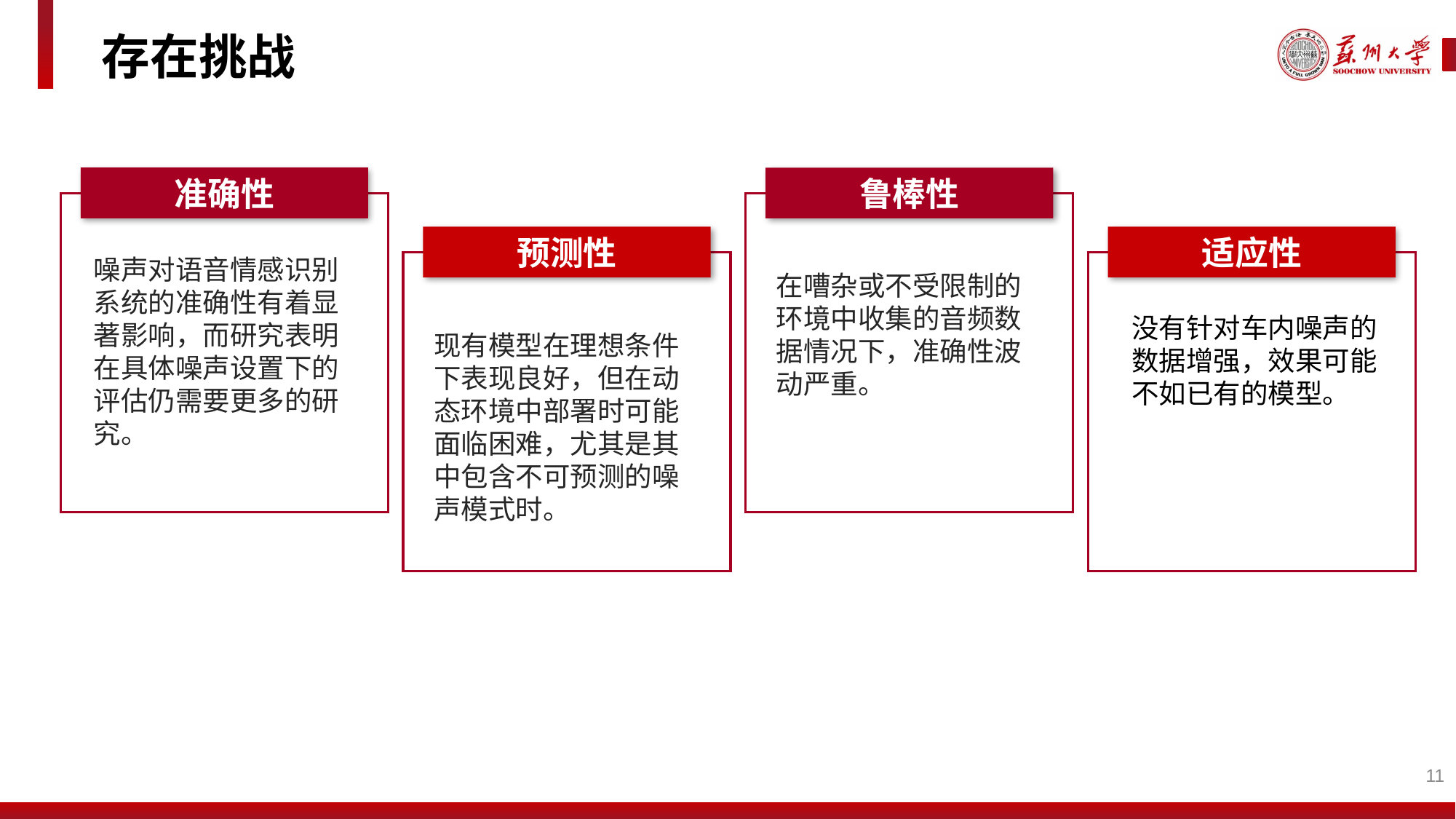

存在挑战
准确性

噪声对语音情感识别系统的准确性有着显著影响，而研究表明在具体噪声设置下的评估仍需要更多的研究。
鲁棒性

在嘈杂或不受限制的环境中收集的音频数据情况下，准确性波动严重。
预测性

现有模型在理想条件下表现良好，但在动态环境中部署时可能面临困难，尤其是其中包含不可预测的噪声模式时。
适应性

没有针对车内噪声的数据增强，效果可能不如已有的模型。
11